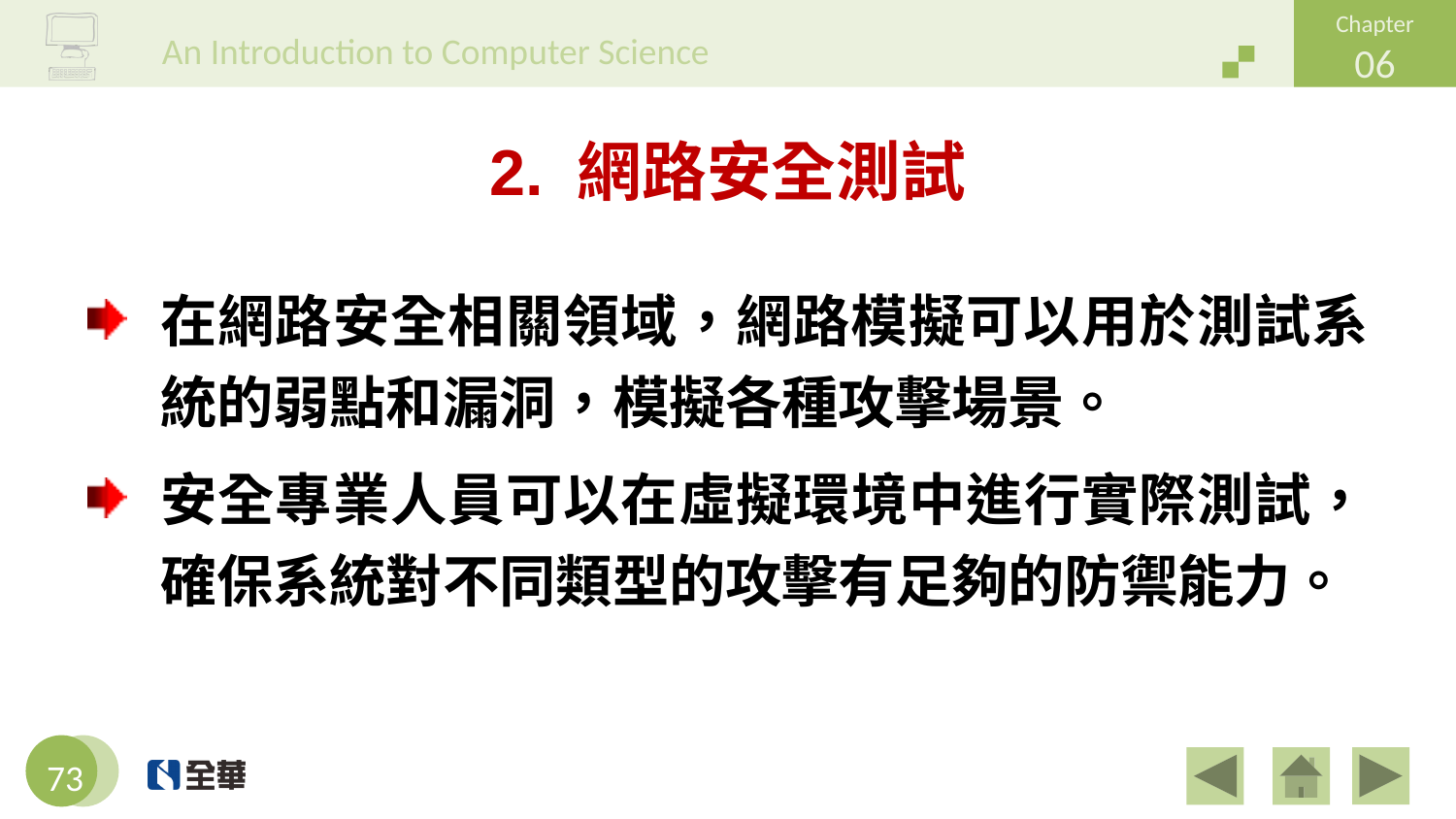

# 2. 網路安全測試
在網路安全相關領域，網路模擬可以用於測試系統的弱點和漏洞，模擬各種攻擊場景。
安全專業人員可以在虛擬環境中進行實際測試，確保系統對不同類型的攻擊有足夠的防禦能力。